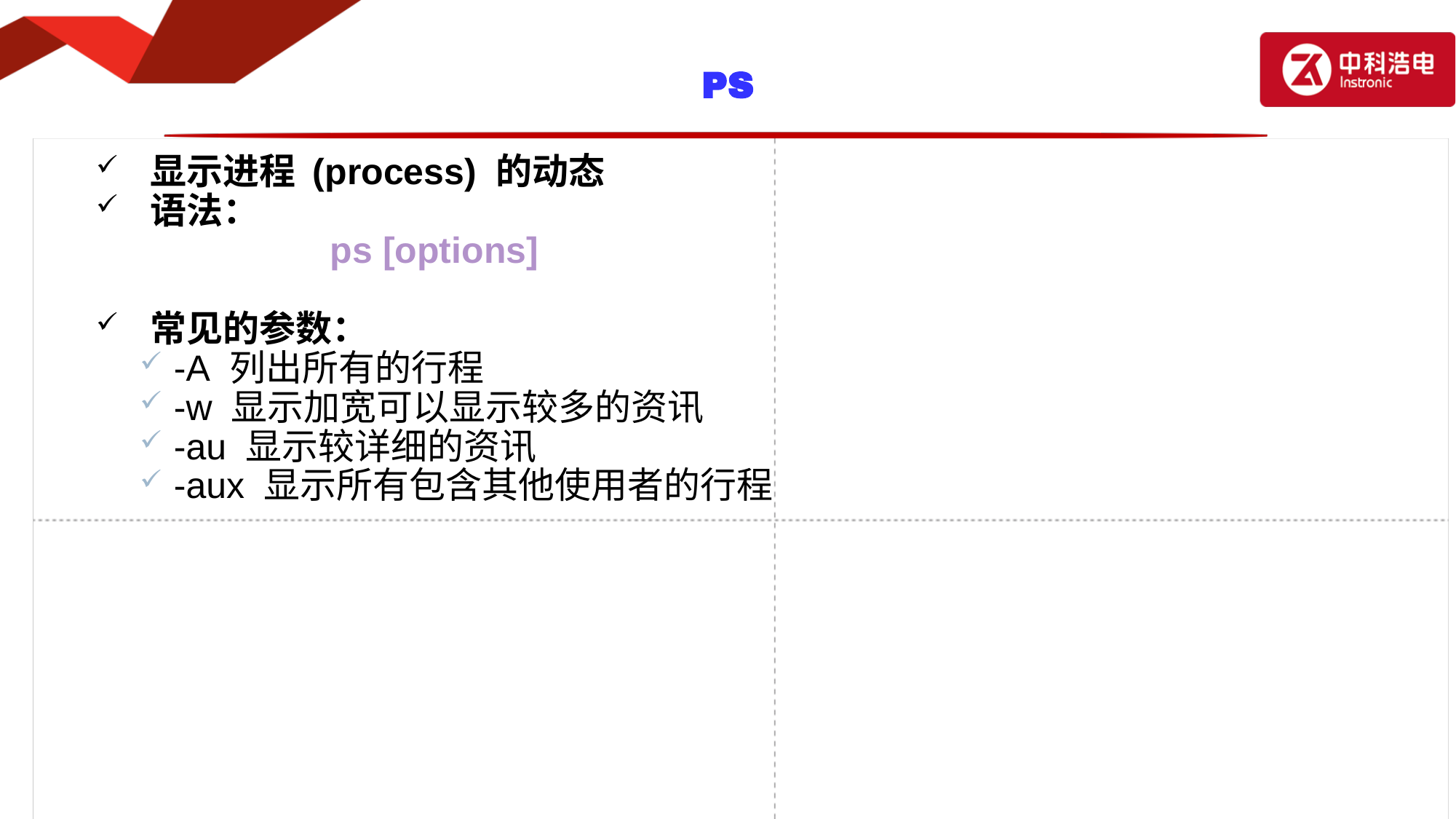

# PS
显示进程 (process) 的动态
语法：
                       ps [options]

常见的参数：
-A 列出所有的行程
-w 显示加宽可以显示较多的资讯
-au 显示较详细的资讯
-aux 显示所有包含其他使用者的行程